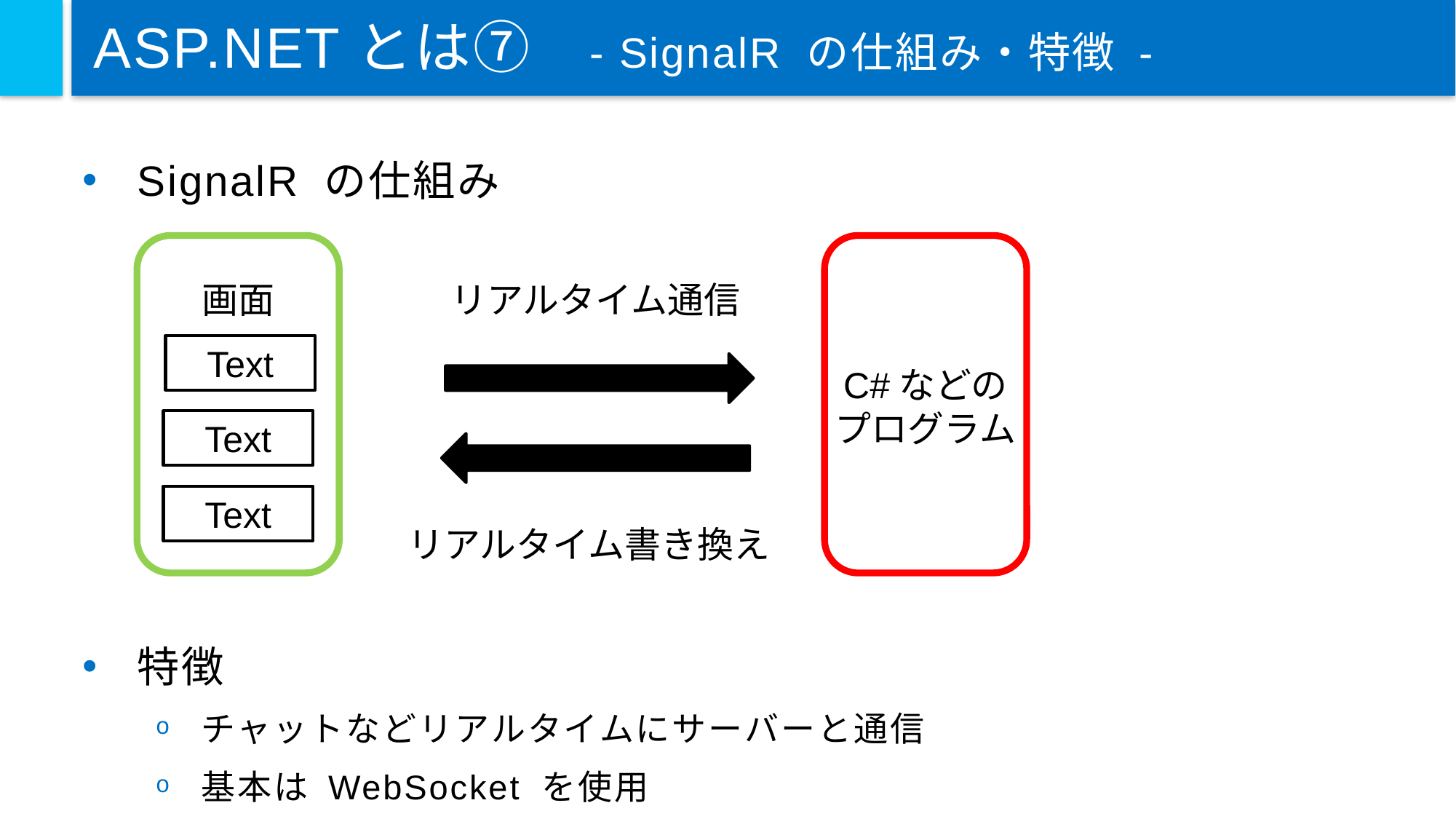

# ASP.NETとは⑦   - SignalR の仕組み・特徴 -
SignalR の仕組み

特徴
チャットなどリアルタイムにサーバーと通信
基本は WebSocket を使用

画面
Text
Text

C#などの
プログラム
リアルタイム通信
Text

リアルタイム書き換え